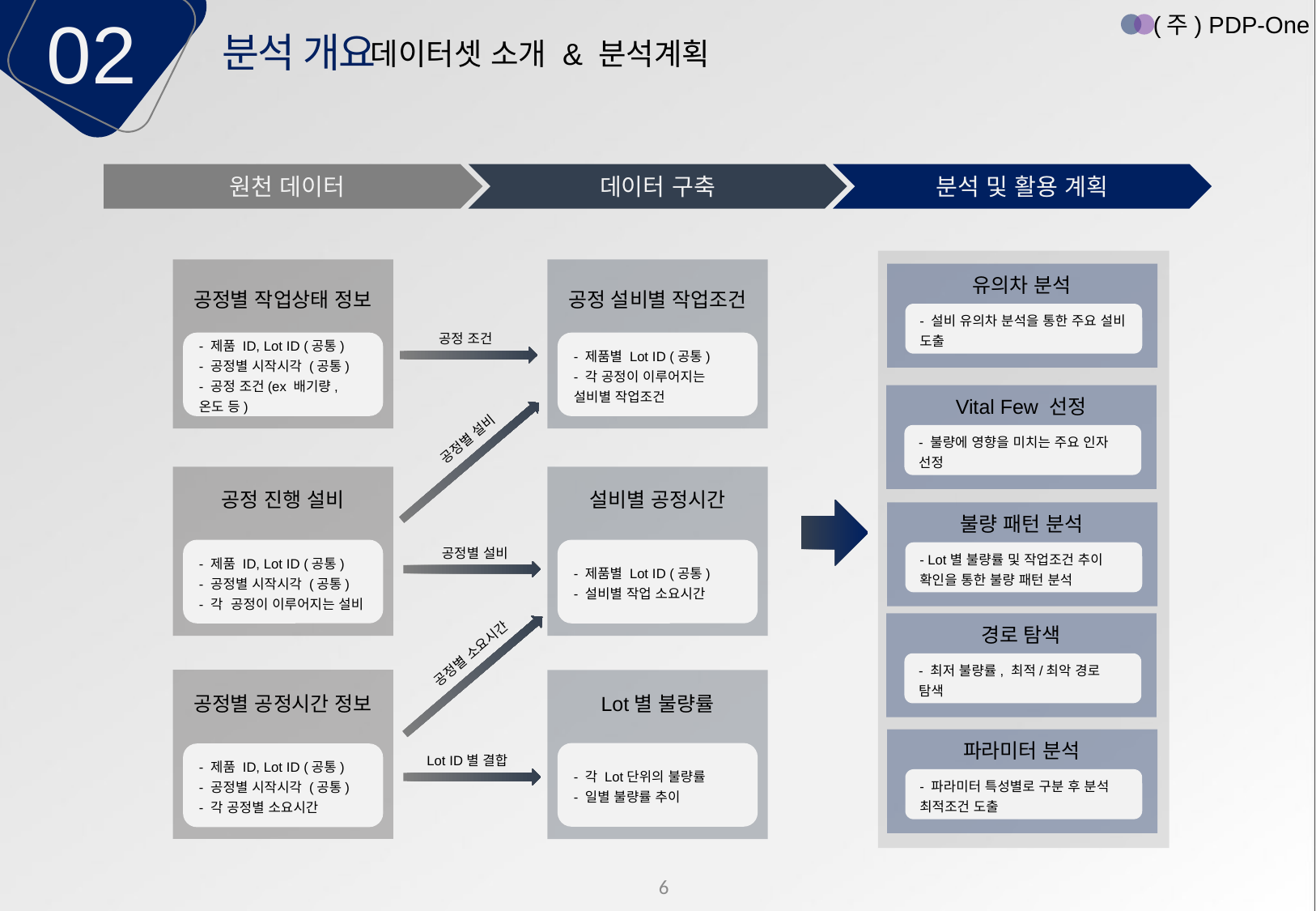

02
(주) PDP-One

분석 개요
데이터셋 소개 & 분석계획
원천 데이터
데이터 구축
분석 및 활용 계획

유의차 분석
공정별 작업상태 정보
공정 설비별 작업조건

- 설비 유의차 분석을 통한 주요 설비 도출
공정 조건
- 제품 ID, Lot ID (공통)
- 공정별 시작시각 (공통)
- 공정 조건(ex 배기량, 온도 등)
- 제품별 Lot ID (공통)
- 각 공정이 이루어지는 설비별 작업조건

Vital Few 선정
공정별 설비
- 불량에 영향을 미치는 주요 인자  선정

공정 진행 설비
설비별 공정시간

불량 패턴 분석
공정별 설비
- 제품 ID, Lot ID (공통)
- 공정별 시작시각 (공통)
- 각  공정이 이루어지는 설비
- 제품별 Lot ID (공통)
- 설비별 작업 소요시간
- Lot별 불량률 및 작업조건 추이 확인을 통한 불량 패턴 분석

경로 탐색
공정별 소요시간
- 최저 불량률, 최적/최악 경로 탐색

공정별 공정시간 정보
Lot별 불량률

파라미터 분석
- 각 Lot단위의 불량률
- 일별 불량률 추이
- 제품 ID, Lot ID (공통)
- 공정별 시작시각 (공통)
- 각 공정별 소요시간
Lot ID별 결합
- 파라미터 특성별로 구분 후 분석 최적조건 도출
6